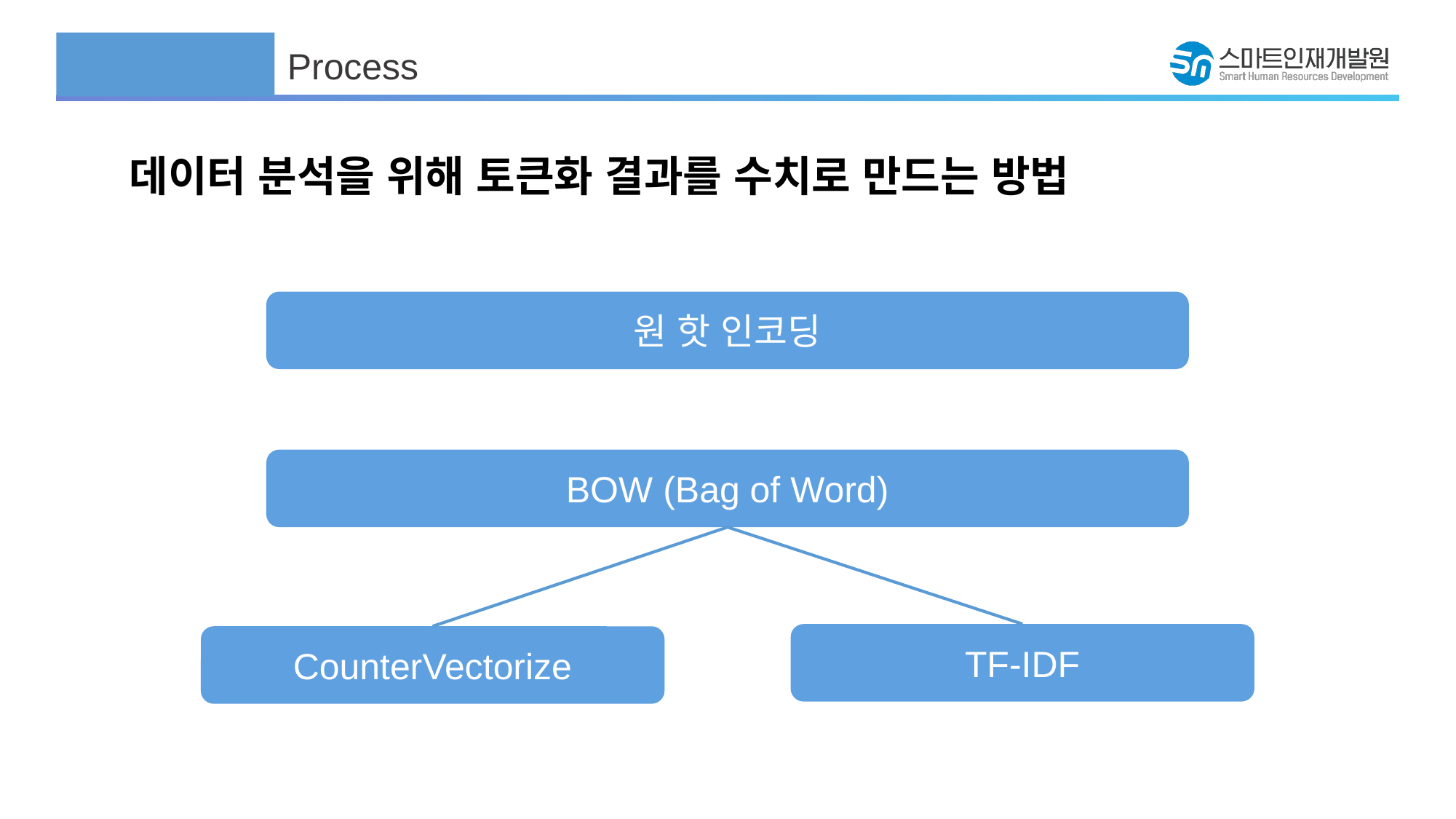

Process
데이터 분석을 위해 토큰화 결과를 수치로 만드는 방법
원 핫 인코딩
BOW (Bag of Word)
TF-IDF
CounterVectorize